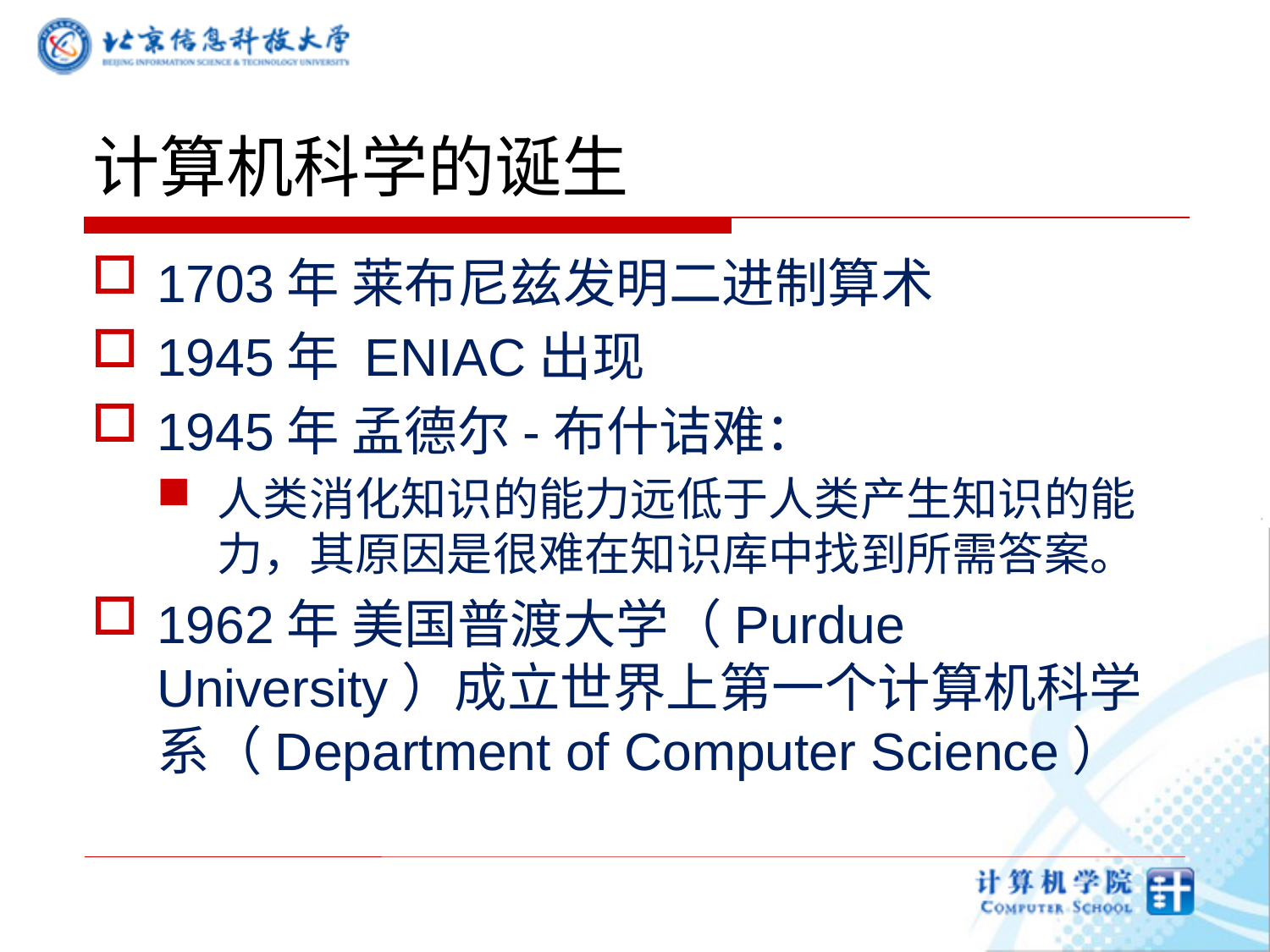

# 计算机科学的诞生
1703年 莱布尼兹发明二进制算术
1945年 ENIAC出现
1945年 孟德尔-布什诘难：
人类消化知识的能力远低于人类产生知识的能力，其原因是很难在知识库中找到所需答案。
1962年 美国普渡大学（Purdue University）成立世界上第一个计算机科学系（Department of Computer Science）